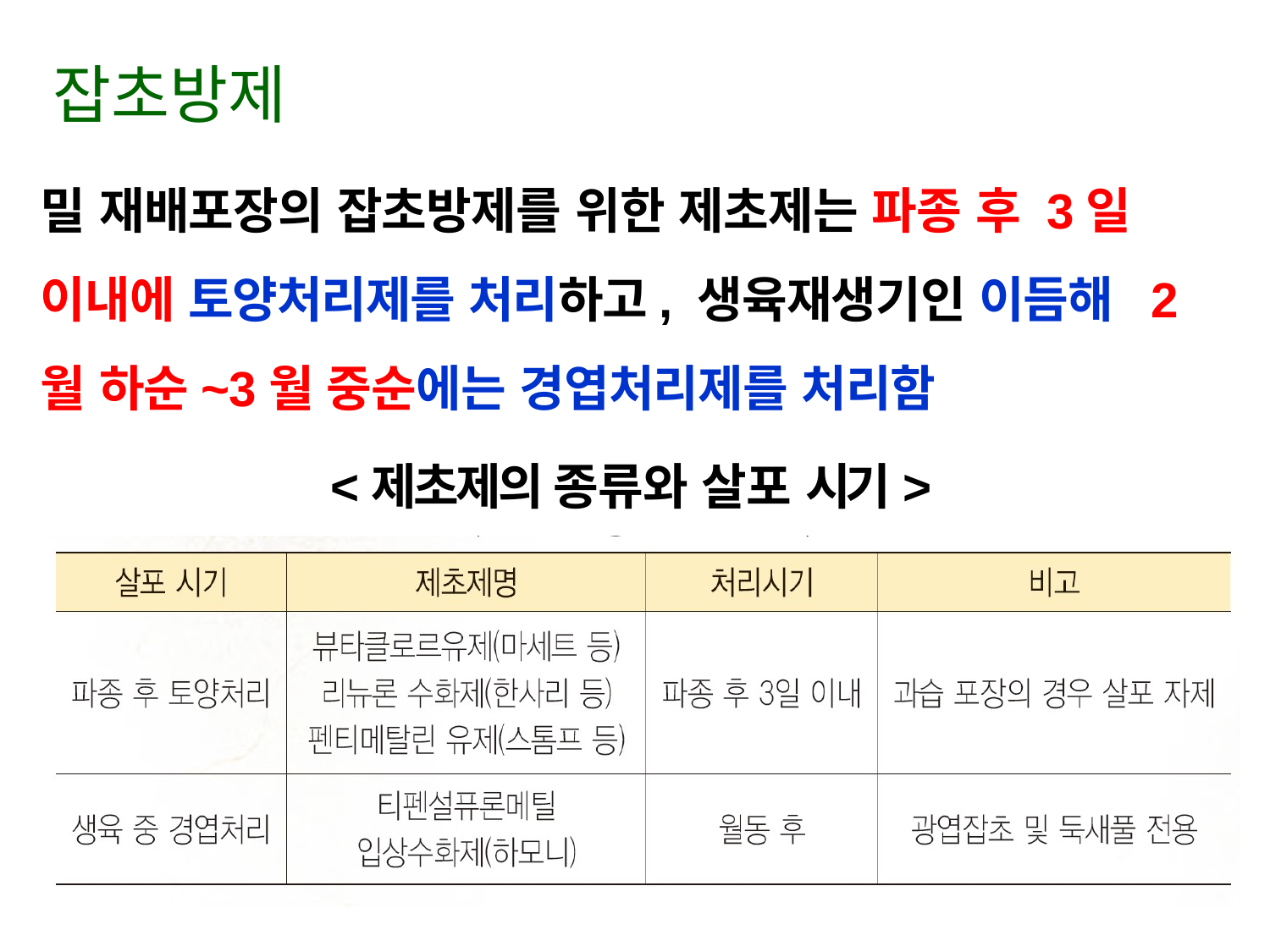

# 잡초방제
밀 재배포장의 잡초방제를 위한 제초제는 파종 후 3일  이내에 토양처리제를 처리하고, 생육재생기인 이듬해  2월 하순~3월 중순에는 경엽처리제를 처리함

<제초제의 종류와 살포 시기>